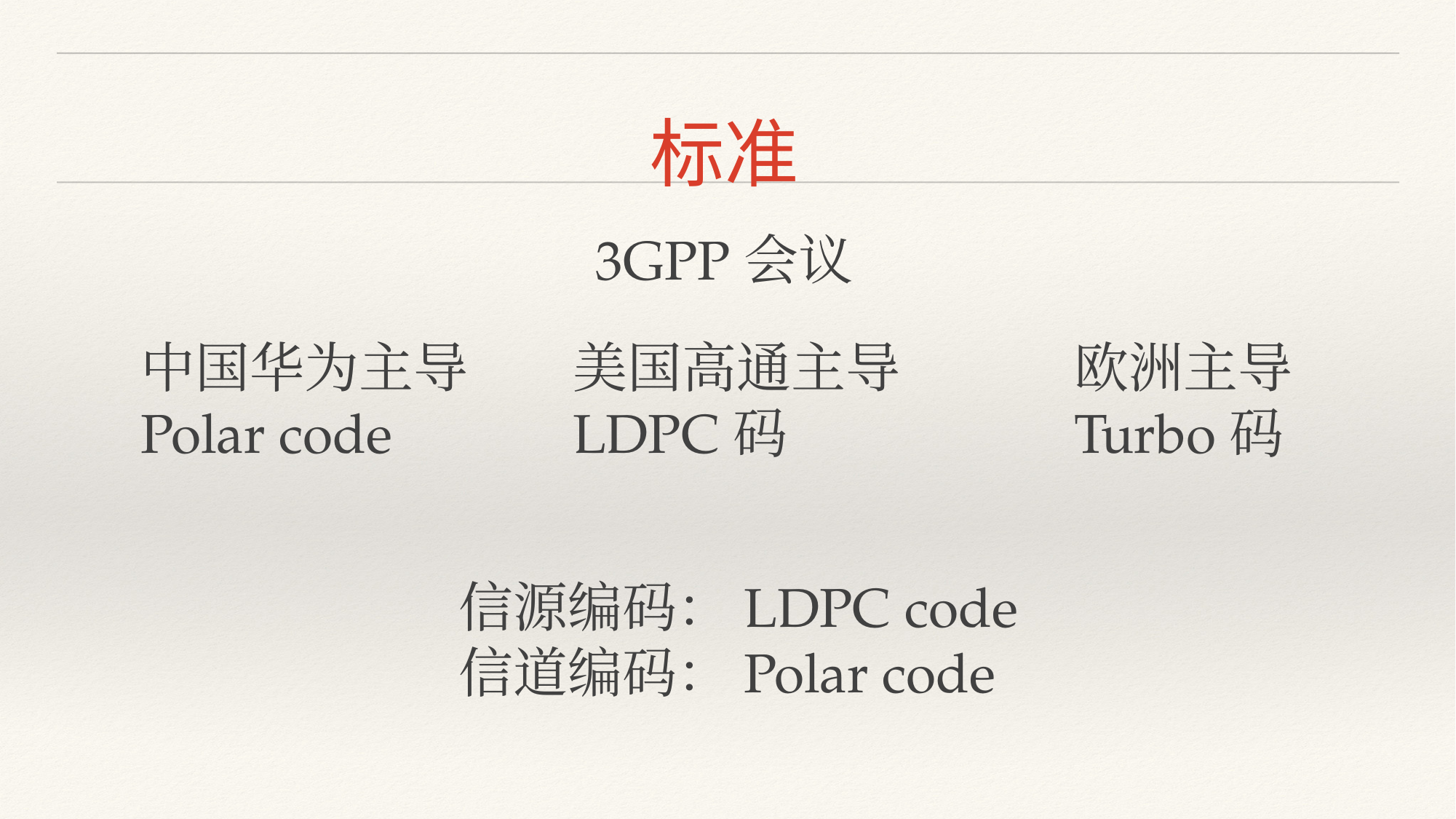

# 标准
3GPP会议
中国华为主导
Polar code
美国高通主导
LDPC码
欧洲主导
Turbo码
信源编码：LDPC code
信道编码：Polar code